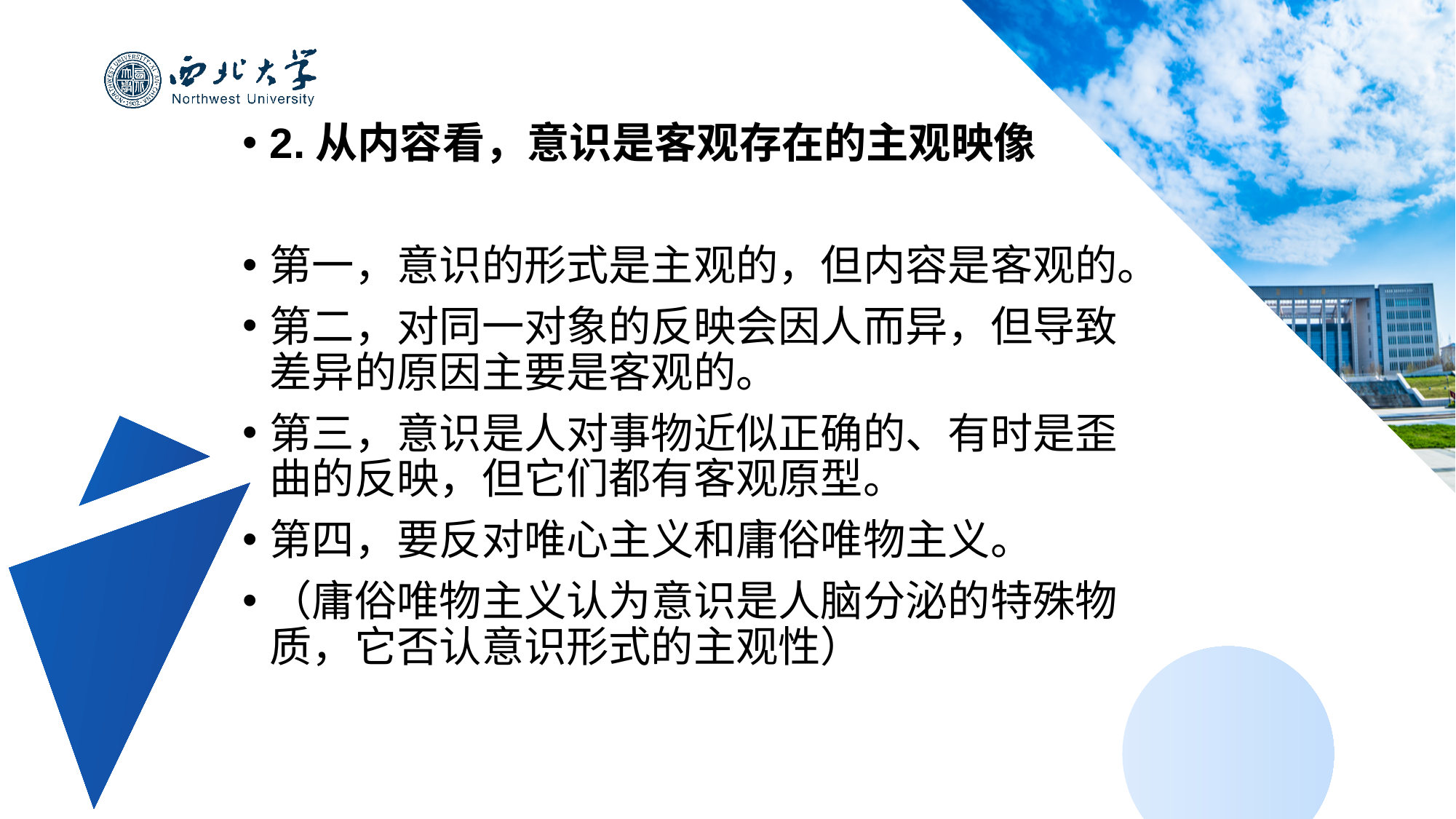

2.从内容看，意识是客观存在的主观映像

第一，意识的形式是主观的，但内容是客观的。
第二，对同一对象的反映会因人而异，但导致差异的原因主要是客观的。
第三，意识是人对事物近似正确的、有时是歪曲的反映，但它们都有客观原型。
第四，要反对唯心主义和庸俗唯物主义。
（庸俗唯物主义认为意识是人脑分泌的特殊物质，它否认意识形式的主观性）